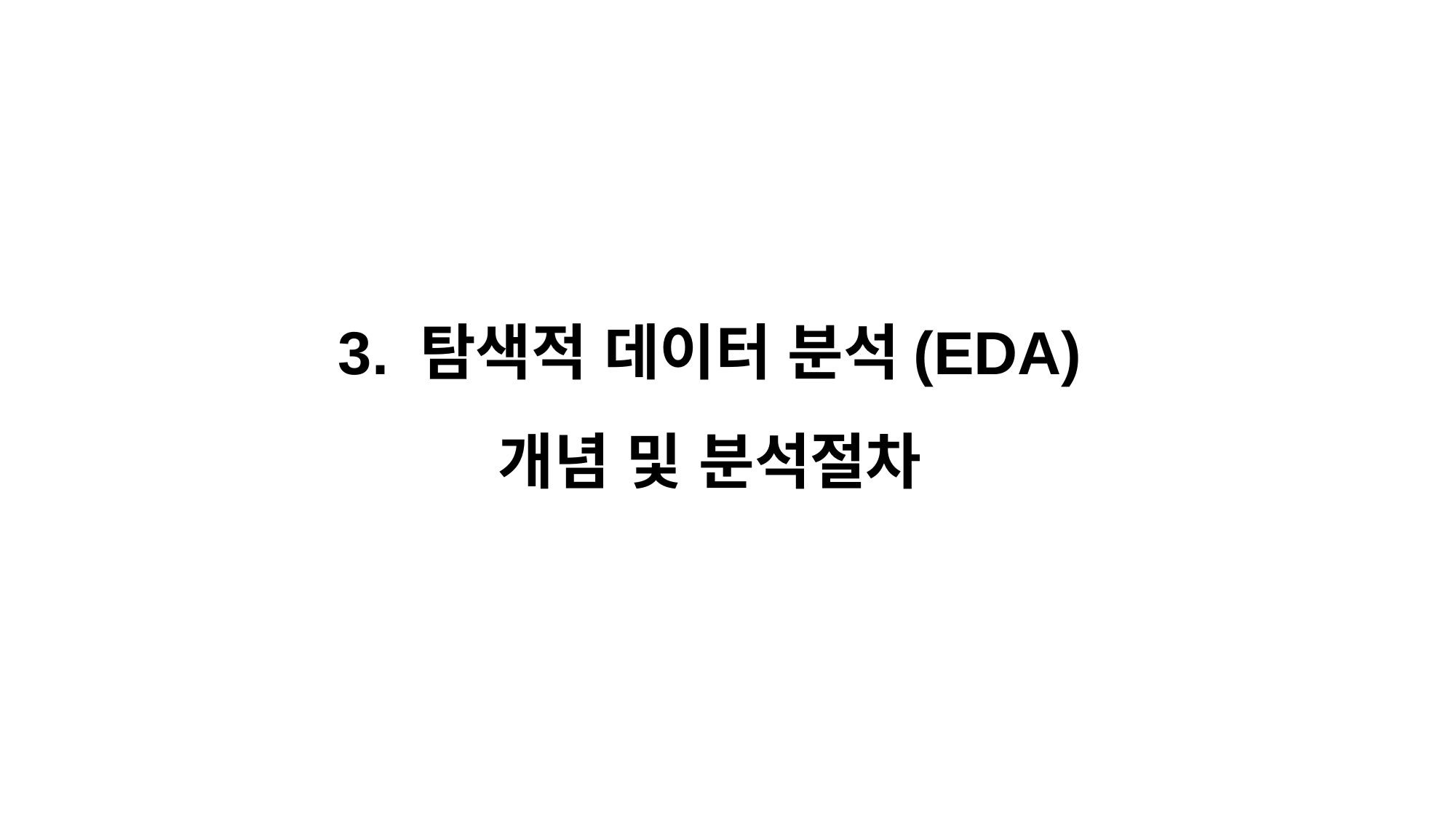

# 3. 탐색적 데이터 분석(EDA) 개념 및 분석절차